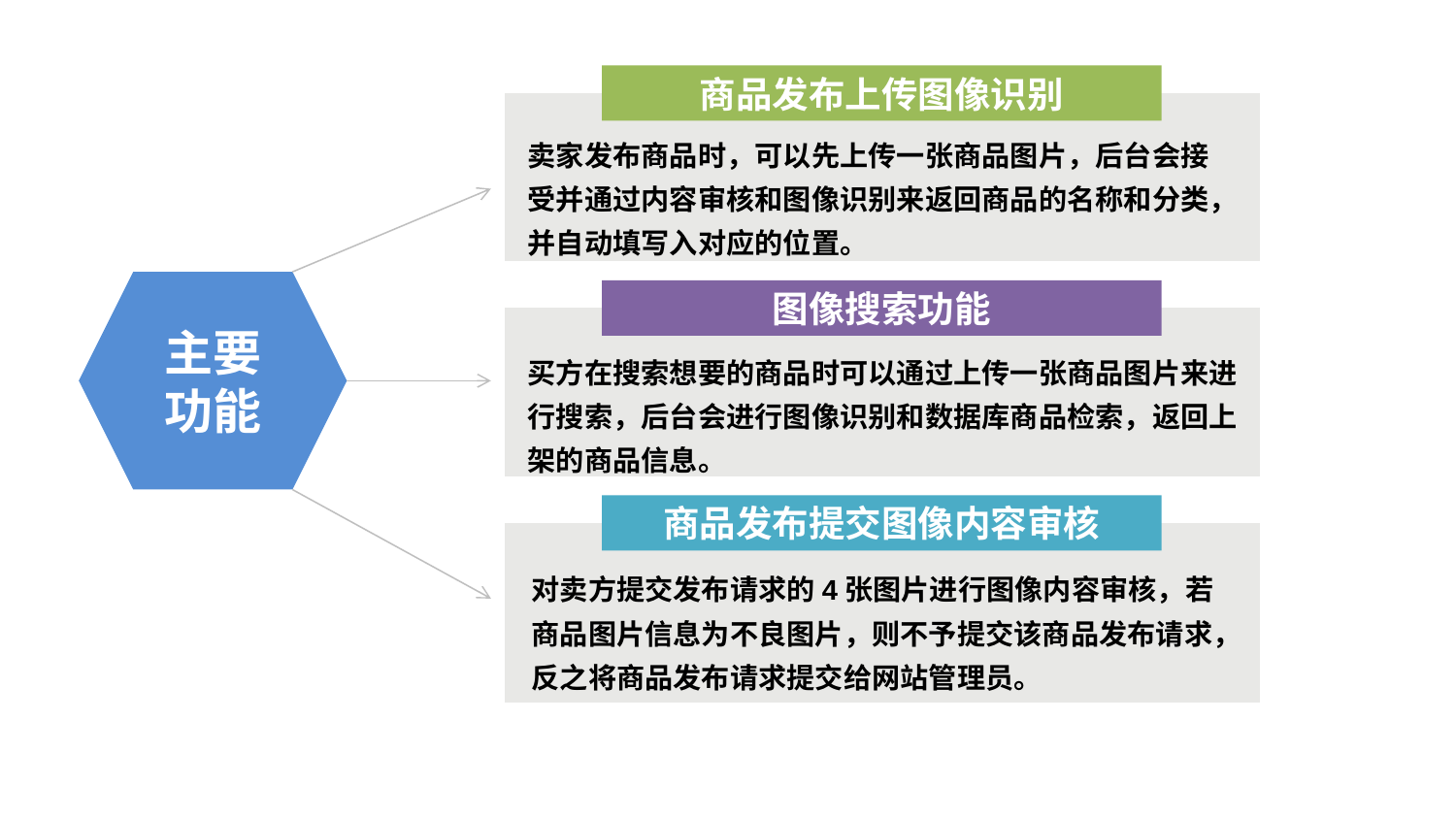

商品发布上传图像识别

卖家发布商品时，可以先上传一张商品图片，后台会接受并通过内容审核和图像识别来返回商品的名称和分类，并自动填写入对应的位置。
主要
功能
图像搜索功能

买方在搜索想要的商品时可以通过上传一张商品图片来进行搜索，后台会进行图像识别和数据库商品检索，返回上架的商品信息。
商品发布提交图像内容审核

对卖方提交发布请求的4张图片进行图像内容审核，若商品图片信息为不良图片，则不予提交该商品发布请求，反之将商品发布请求提交给网站管理员。